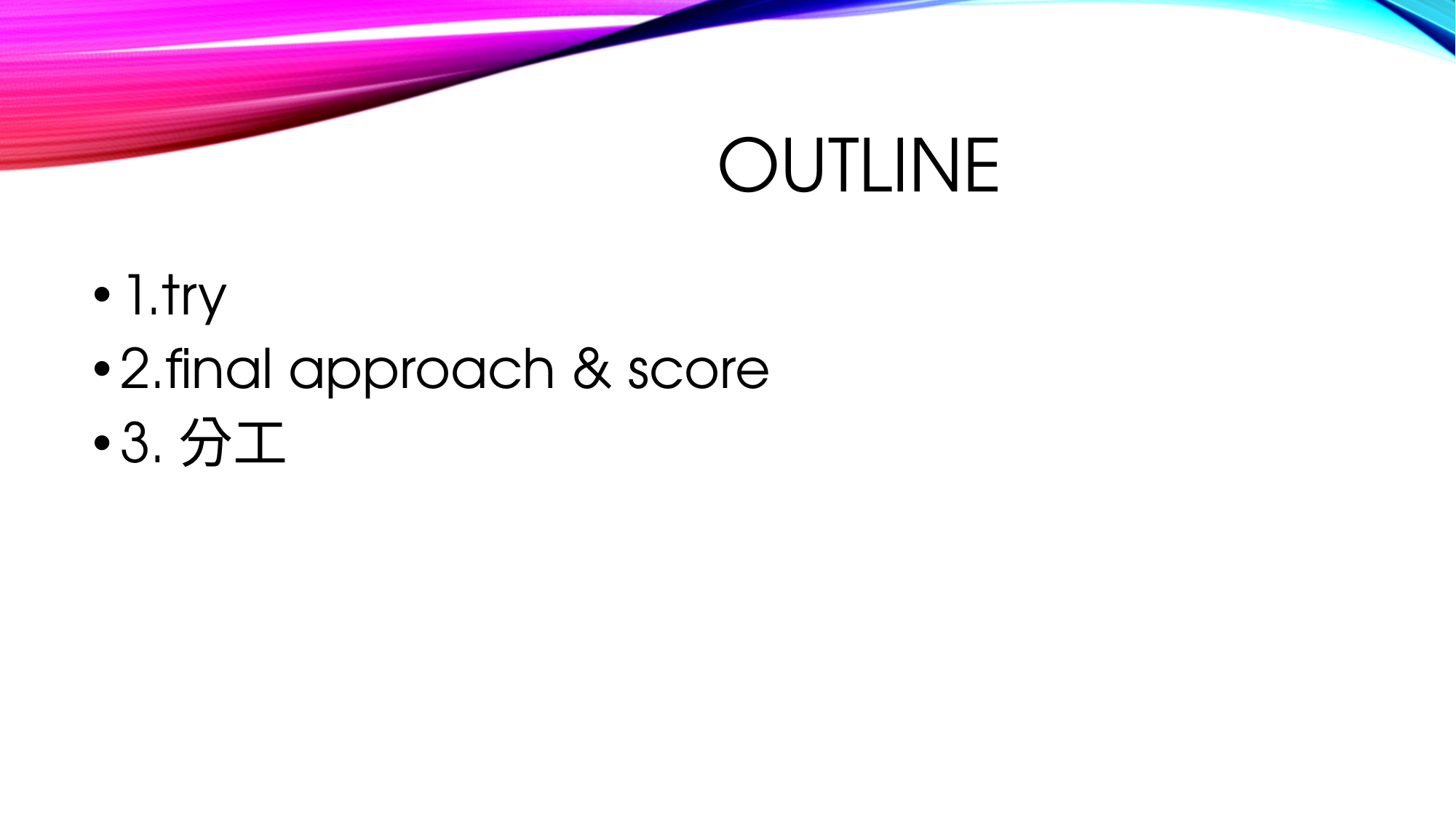

# outline
1.try
2.final approach & score
3.分工